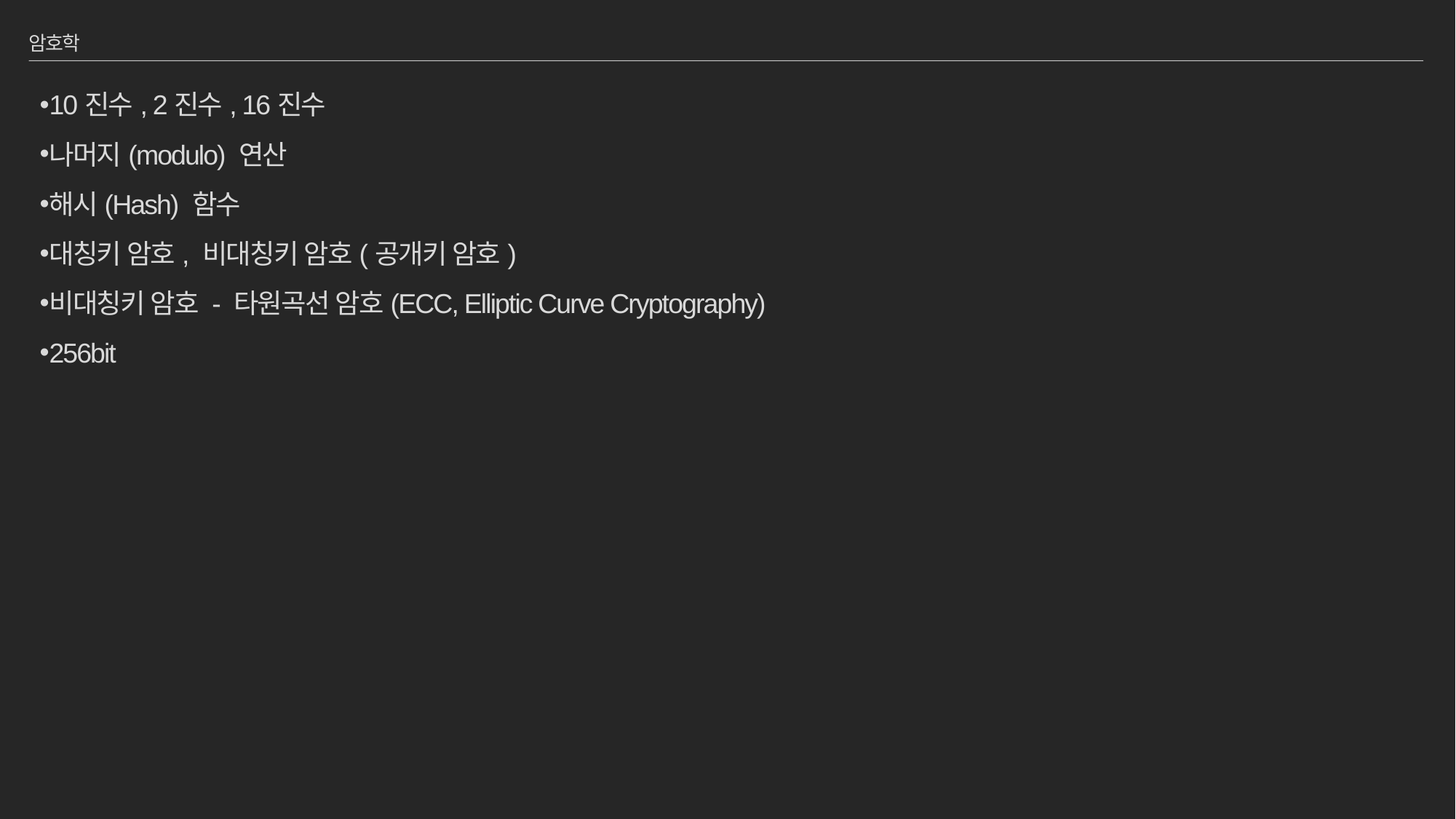

# 암호학
10진수, 2진수, 16진수
나머지(modulo) 연산
해시(Hash) 함수
대칭키 암호, 비대칭키 암호(공개키 암호)
비대칭키 암호 - 타원곡선 암호(ECC, Elliptic Curve Cryptography)
256bit